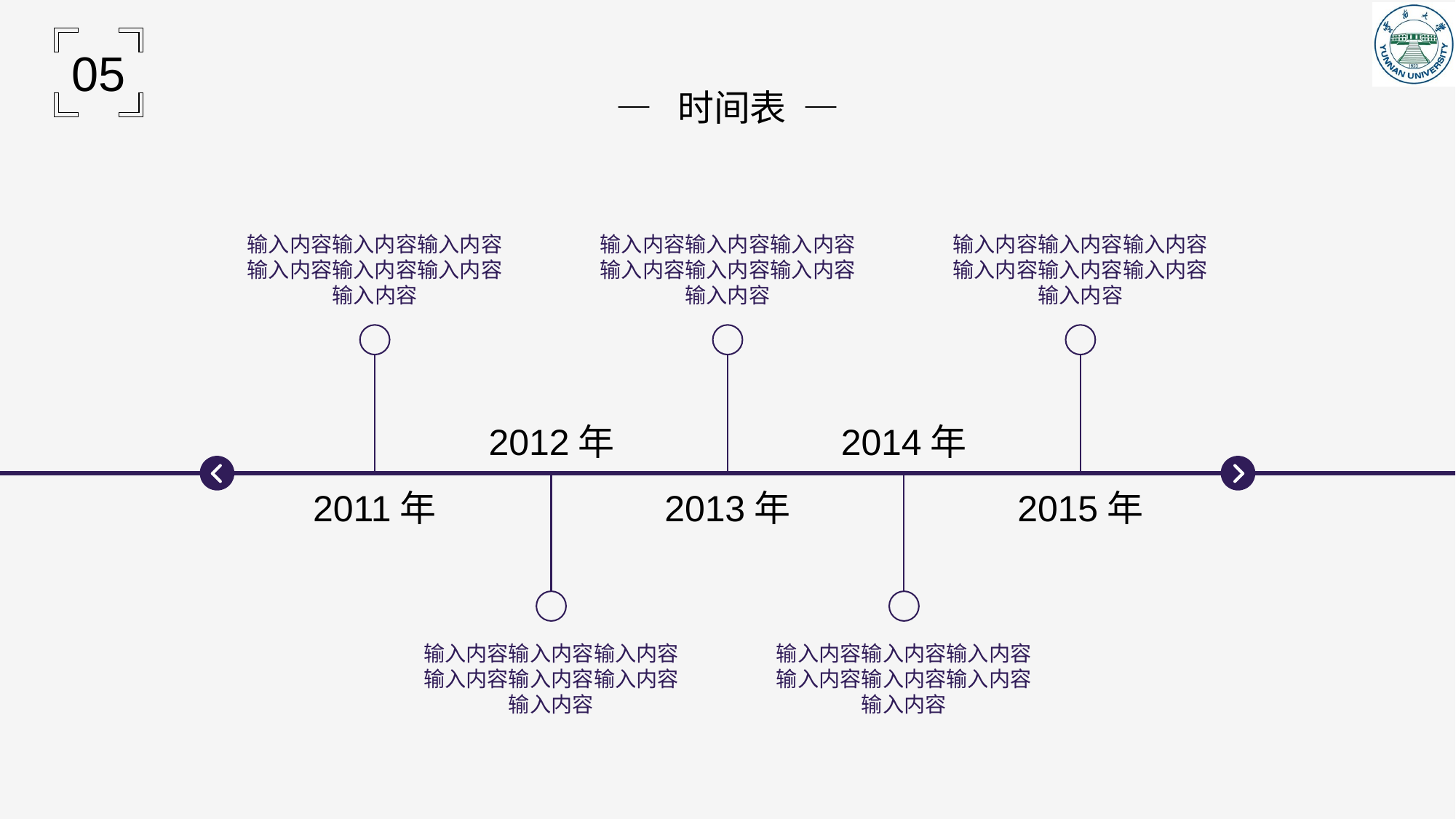

05
—  时间表  —
输入内容输入内容输入内容输入内容输入内容输入内容输入内容
输入内容输入内容输入内容输入内容输入内容输入内容输入内容
输入内容输入内容输入内容输入内容输入内容输入内容输入内容

2012年
2014年

2011年
2013年
2015年
输入内容输入内容输入内容输入内容输入内容输入内容输入内容
输入内容输入内容输入内容输入内容输入内容输入内容输入内容